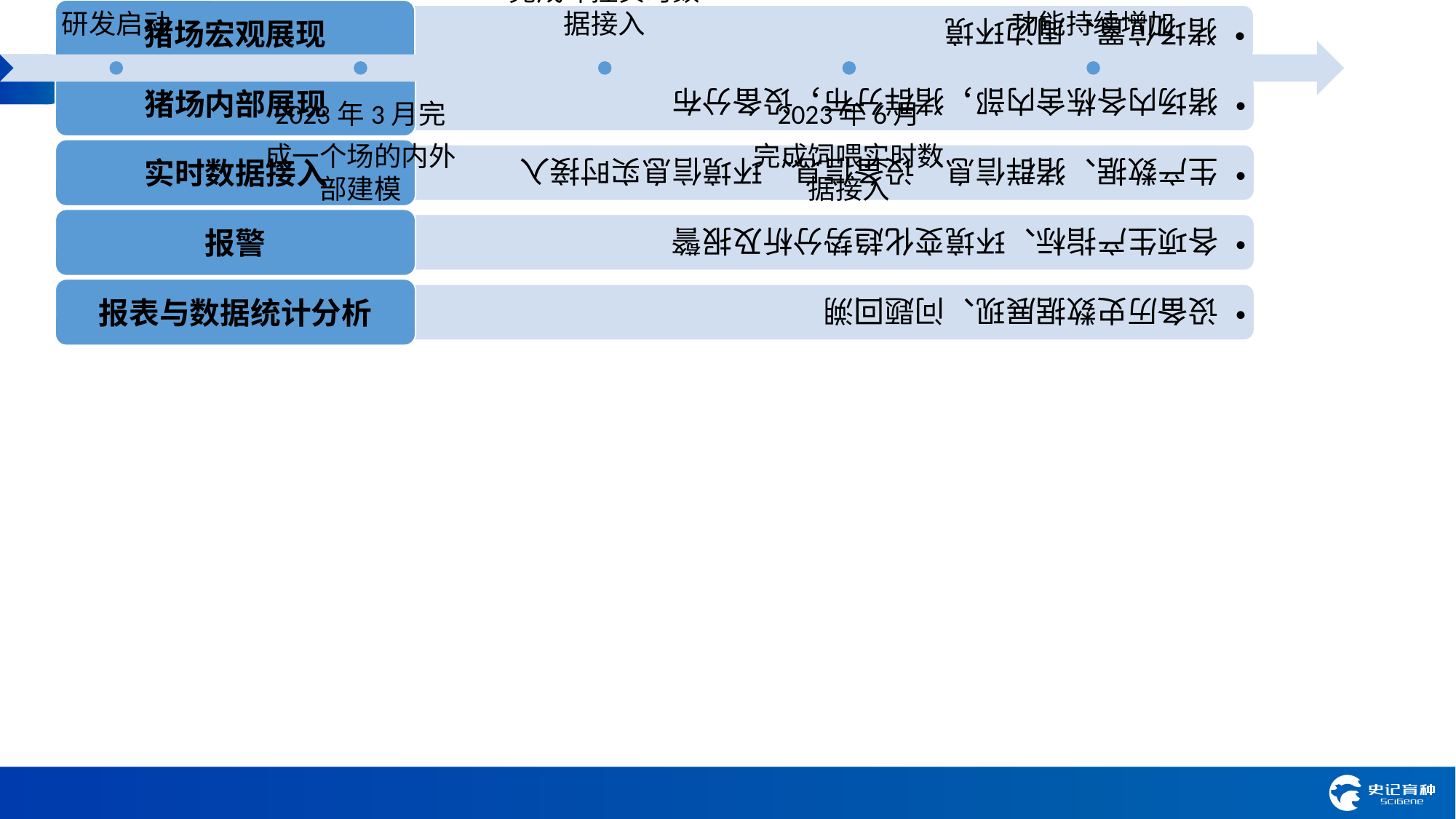

猪场元宇宙概念落地功能和计划
2023年1月
研发启动
2023年3月完
成一个场的内外部建模
2023年4月
完成环控实时数据接入
2023年6月
完成饲喂实时数据接入
功能持续增加
猪场位置、周边环境
猪场宏观展现
猪场内各栋舍内部，猪群分布，设备分布
猪场内部展现
生产数据、猪群信息、设备信息、环境信息实时接入
实时数据接入
各项生产指标、环境变化趋势分析及报警
报警
设备历史数据展现、问题回溯
报表与数据统计分析